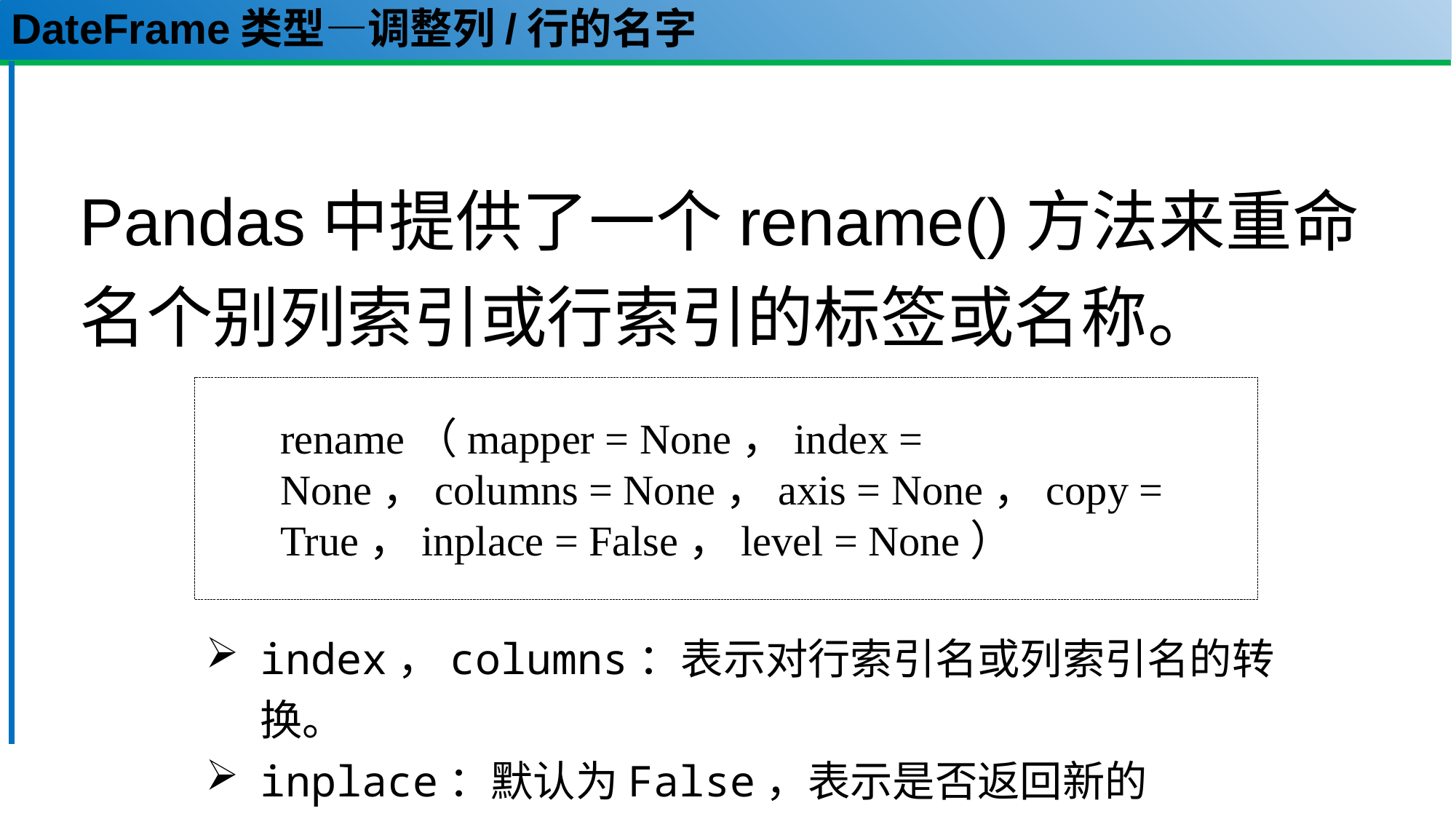

# DateFrame类型—调整列/行的名字
Pandas中提供了一个rename()方法来重命名个别列索引或行索引的标签或名称。

rename（mapper = None，index = None，columns = None，axis = None，copy = True，inplace = False，level = None）
index，columns：表示对行索引名或列索引名的转换。
inplace：默认为False，表示是否返回新的Pandas对象。